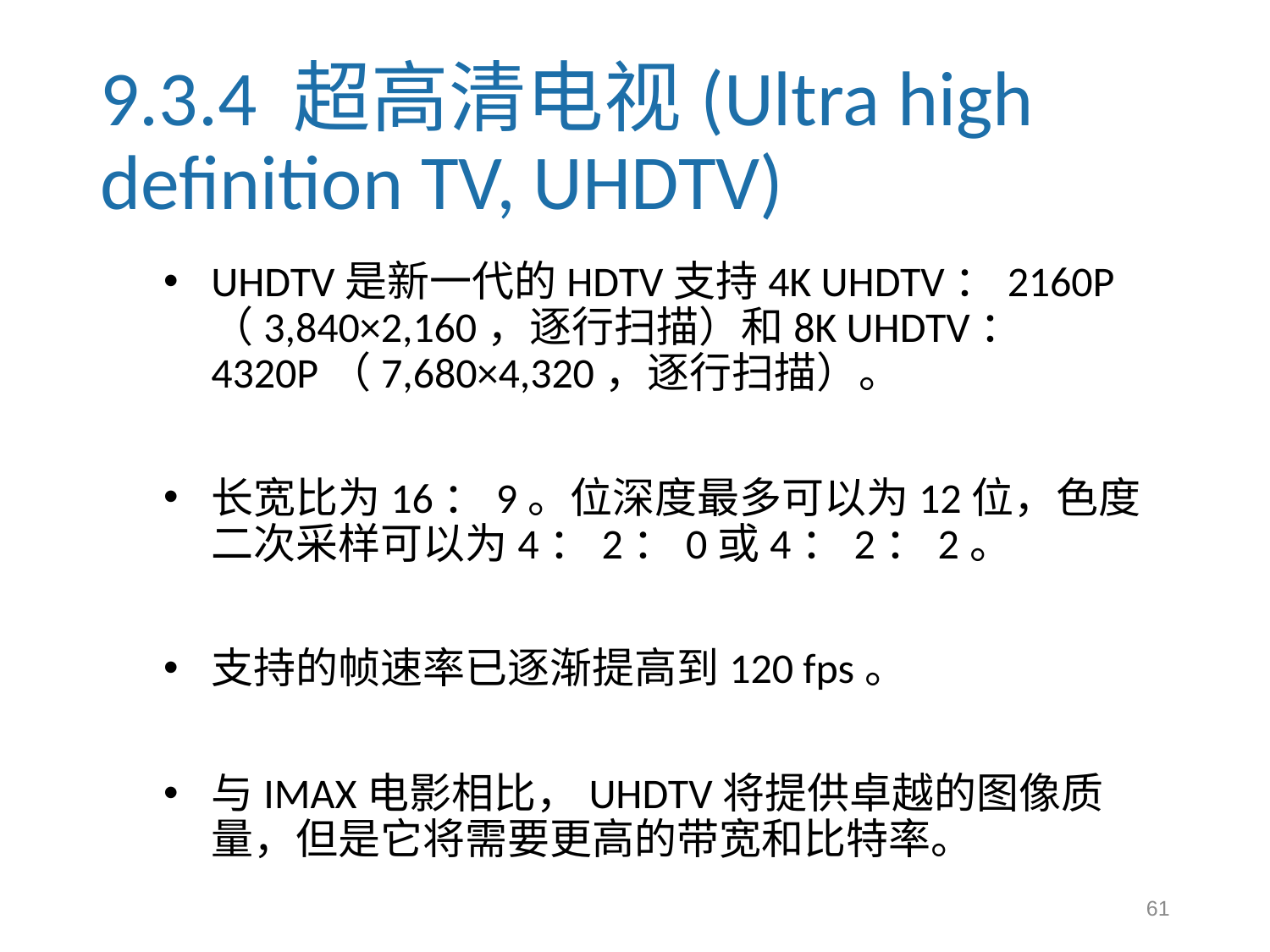

# 9.3.4 超高清电视(Ultra high definition TV, UHDTV)
UHDTV是新一代的HDTV支持4K UHDTV：2160P（3,840×2,160，逐行扫描）和8K UHDTV：4320P（7,680×4,320，逐行扫描）。

长宽比为16：9。位深度最多可以为12位，色度二次采样可以为4：2：0或4：2：2。

支持的帧速率已逐渐提高到120 fps。

与IMAX电影相比，UHDTV将提供卓越的图像质量，但是它将需要更高的带宽和比特率。
61